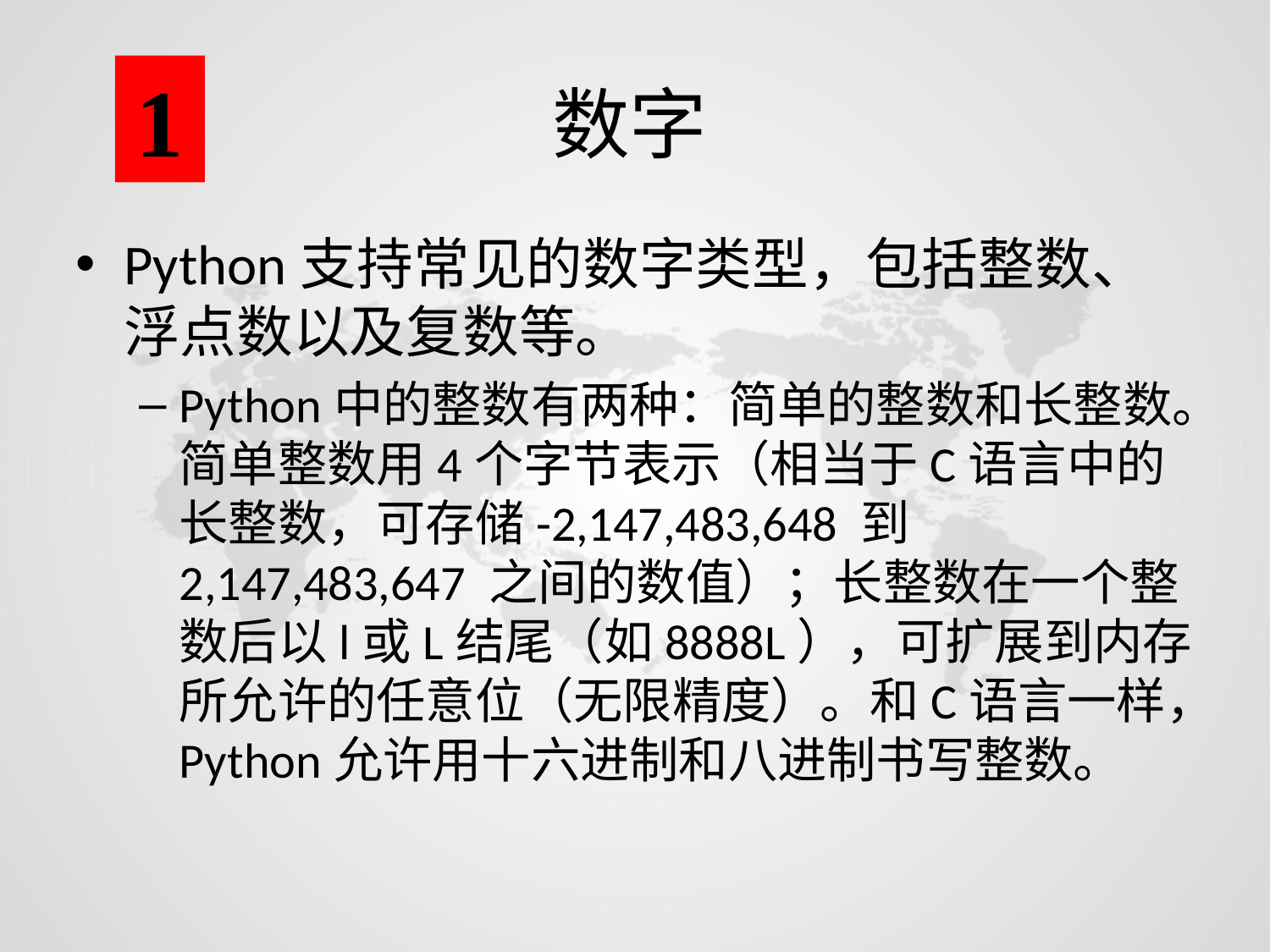

1
# 数字
Python支持常见的数字类型，包括整数、浮点数以及复数等。
Python中的整数有两种：简单的整数和长整数。简单整数用4个字节表示（相当于C语言中的长整数，可存储-2,147,483,648 到 2,147,483,647 之间的数值）；长整数在一个整数后以l或L结尾（如8888L），可扩展到内存所允许的任意位（无限精度）。和C语言一样，Python允许用十六进制和八进制书写整数。